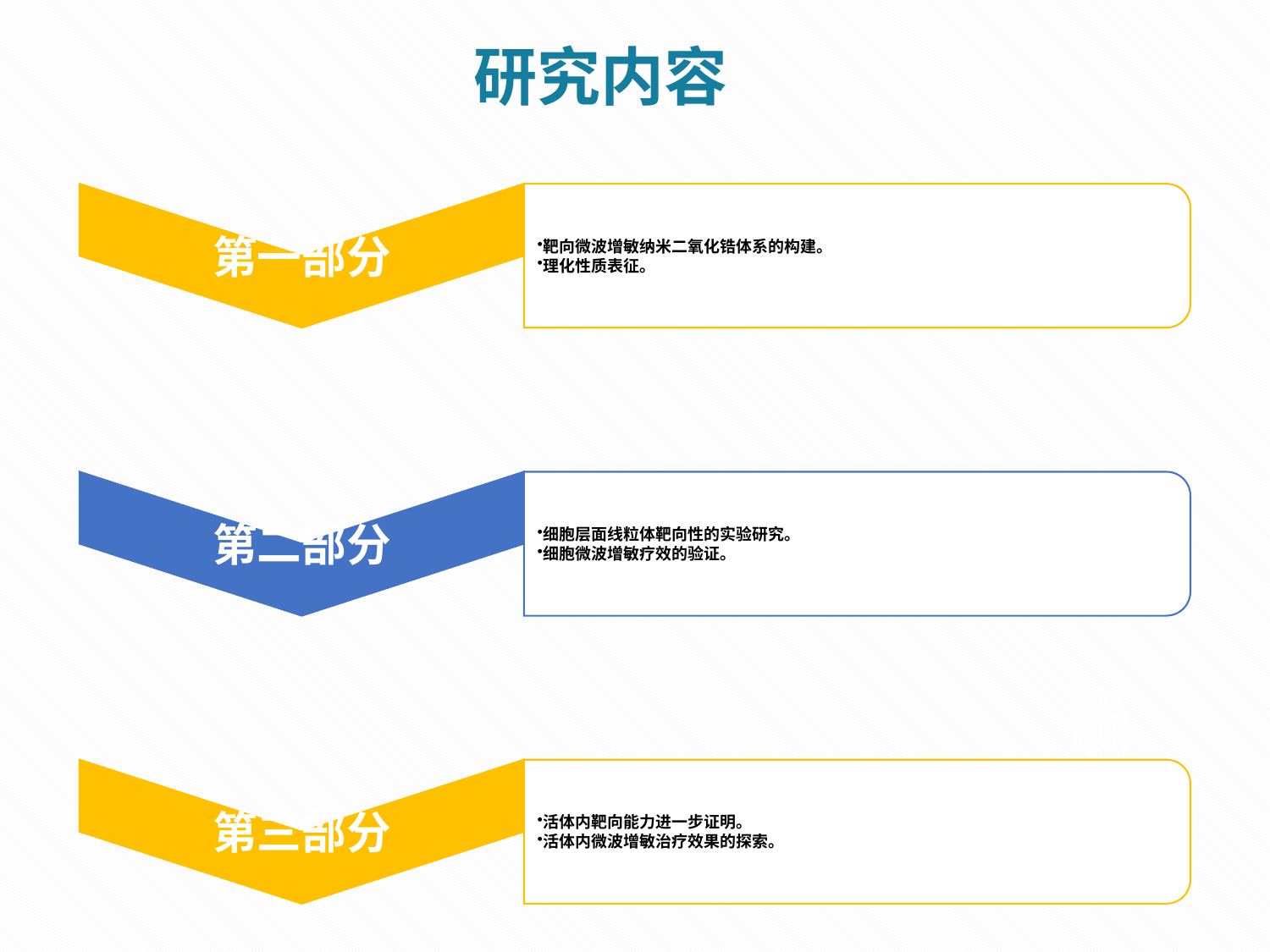

研究内容
第一部分
靶向微波增敏纳米二氧化锆体系的构建。
理化性质表征。
第二部分
细胞层面线粒体靶向性的实验研究。
细胞微波增敏疗效的验证。
第三部分
活体内靶向能力进一步证明。
活体内微波增敏治疗效果的探索。